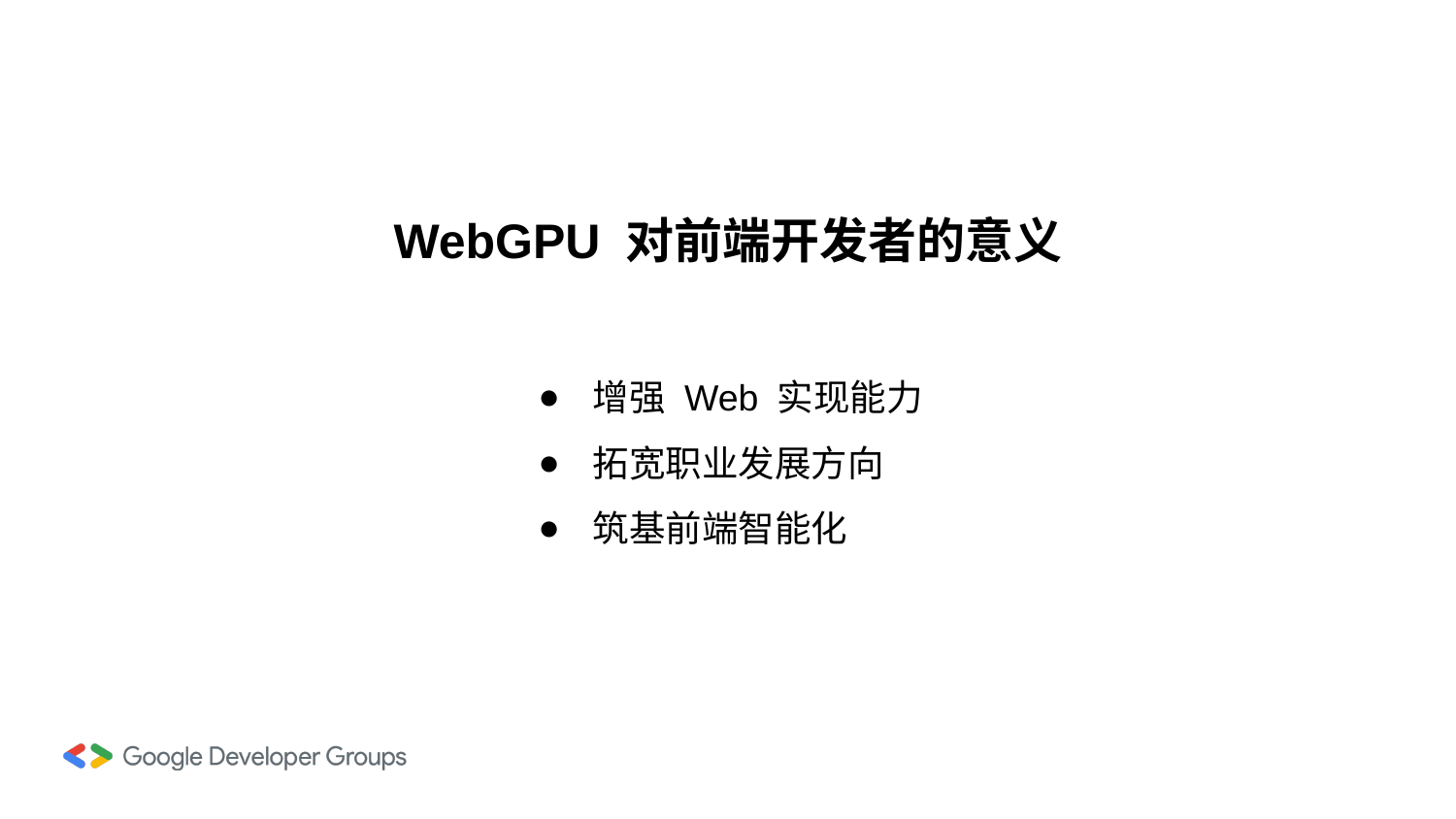

WebGPU 对前端开发者的意义
增强 Web 实现能力
拓宽职业发展方向
筑基前端智能化